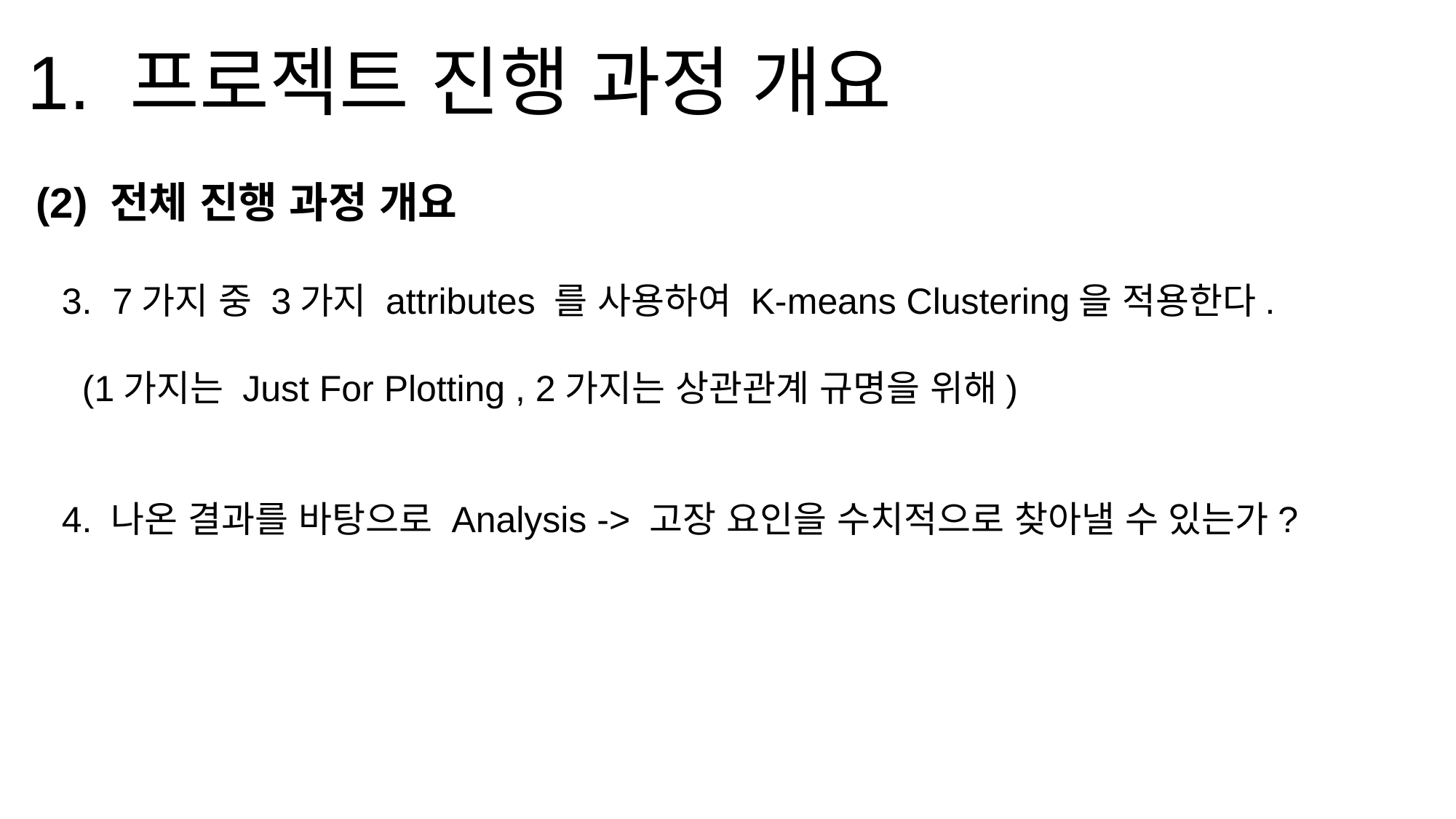

1. 프로젝트 진행 과정 개요
(2) 전체 진행 과정 개요
 3.  7가지 중 3가지 attributes 를 사용하여 K-means Clustering을 적용한다.
   (1가지는 Just For Plotting , 2가지는 상관관계 규명을 위해)
 4. 나온 결과를 바탕으로 Analysis -> 고장 요인을 수치적으로 찾아낼 수 있는가?